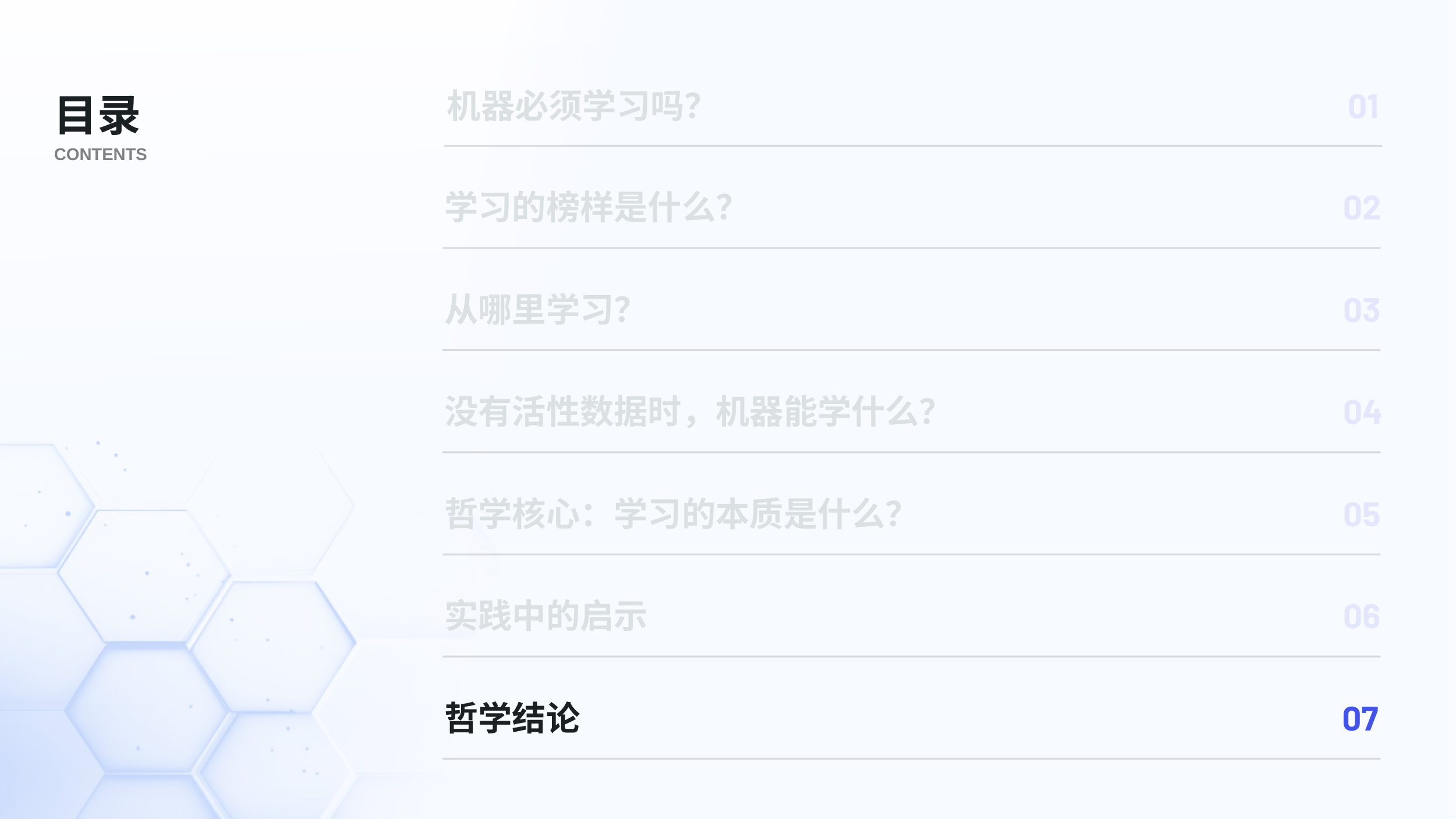

机器必须学习吗？
01
目录
CONTENTS

学习的榜样是什么？
02

从哪里学习？
03

没有活性数据时，机器能学什么？
04

哲学核心：学习的本质是什么？
05

实践中的启示
06

哲学结论
07